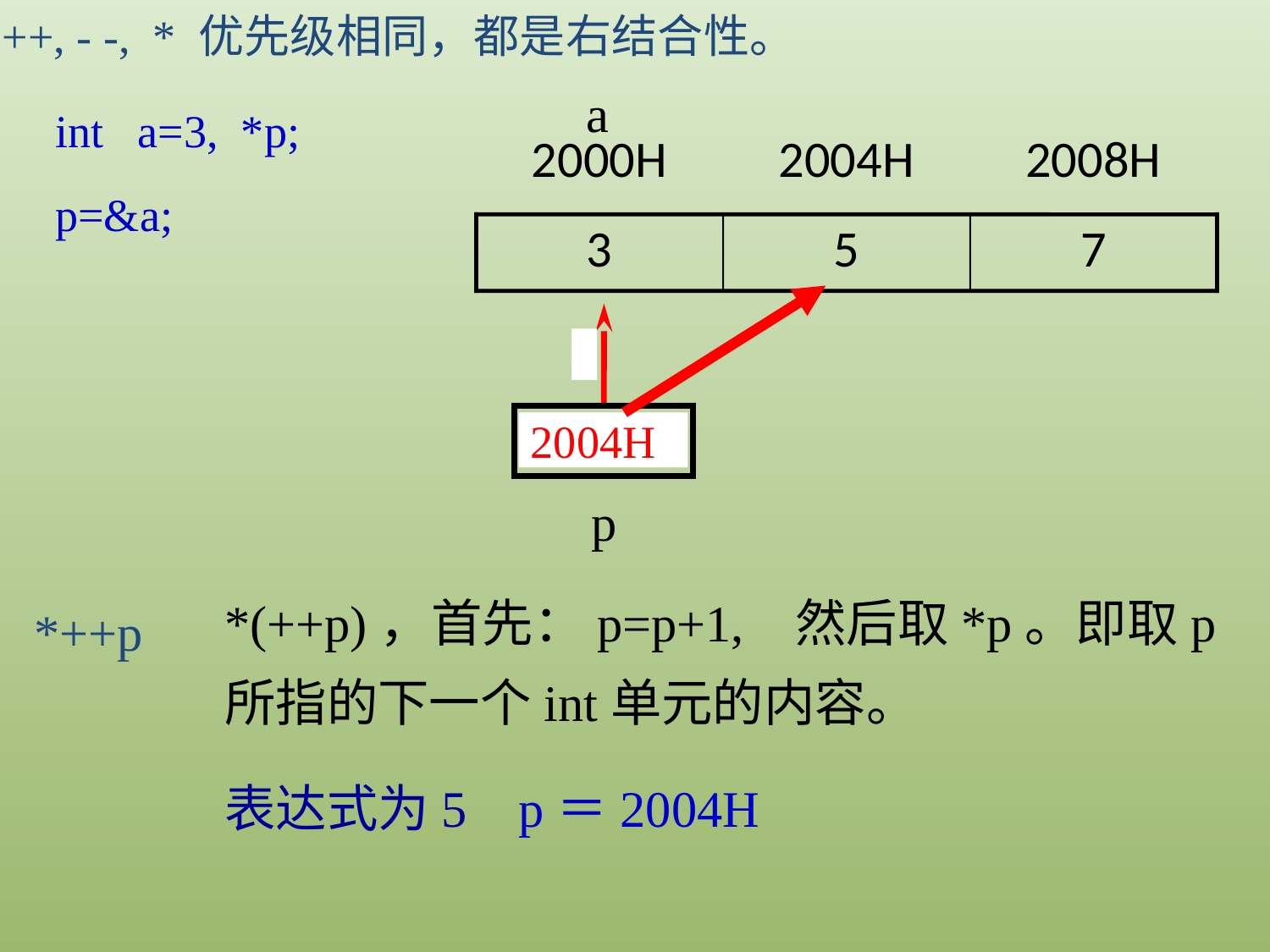

++, - -,  * 优先级相同，都是右结合性。
a
2000H

2004H

2008H

3

5

7

&a
p
int   a=3,  *p;
p=&a;

2004H
*(++p)，首先：p=p+1,   然后取*p。即取p所指的下一个int单元的内容。
表达式为5    p＝2004H
*++p
426